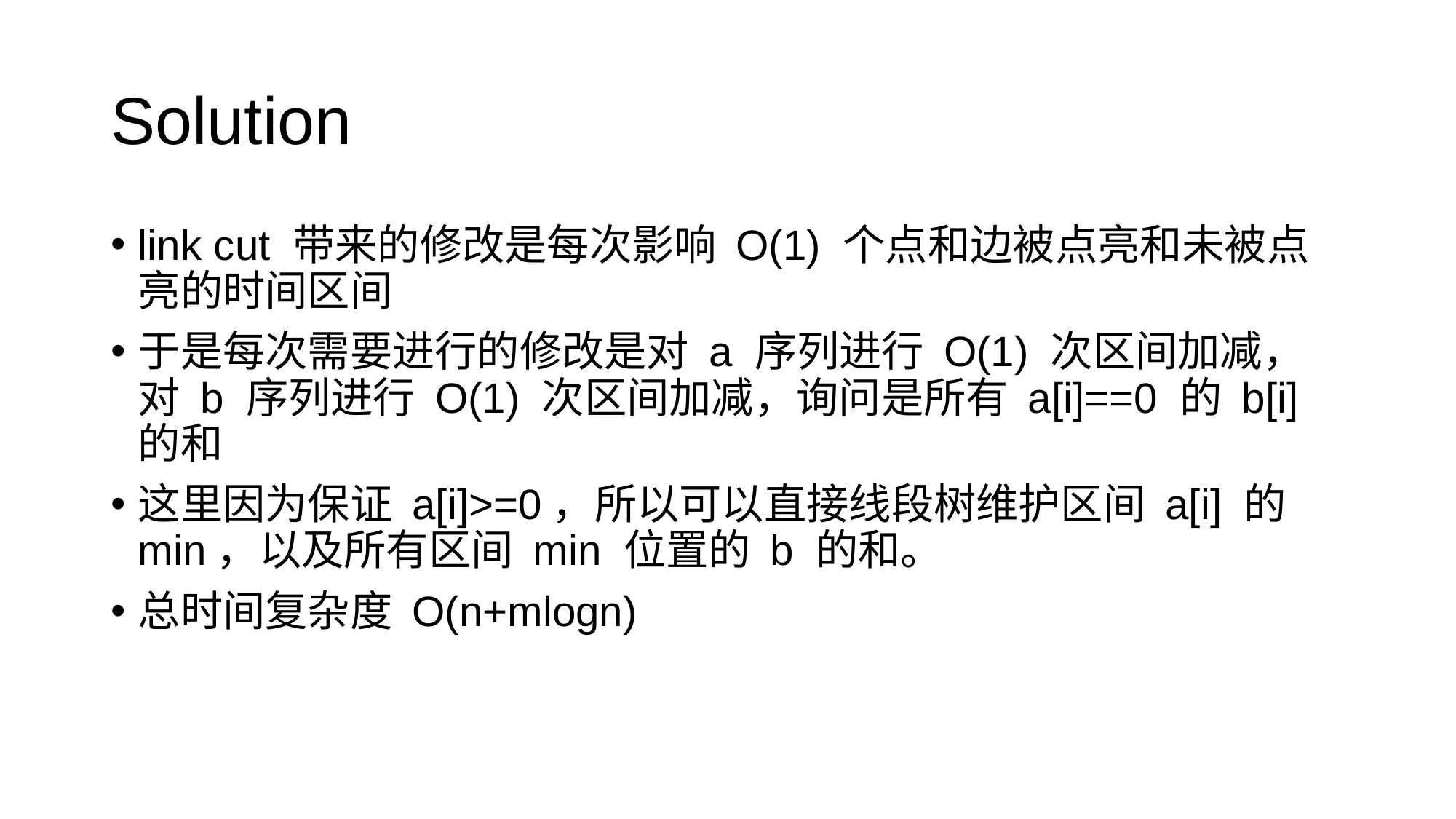

# Solution
link cut 带来的修改是每次影响 O(1) 个点和边被点亮和未被点亮的时间区间
于是每次需要进行的修改是对 a 序列进行 O(1) 次区间加减，对 b 序列进行 O(1) 次区间加减，询问是所有 a[i]==0 的 b[i] 的和
这里因为保证 a[i]>=0，所以可以直接线段树维护区间 a[i] 的 min，以及所有区间 min 位置的 b 的和。
总时间复杂度 O(n+mlogn)